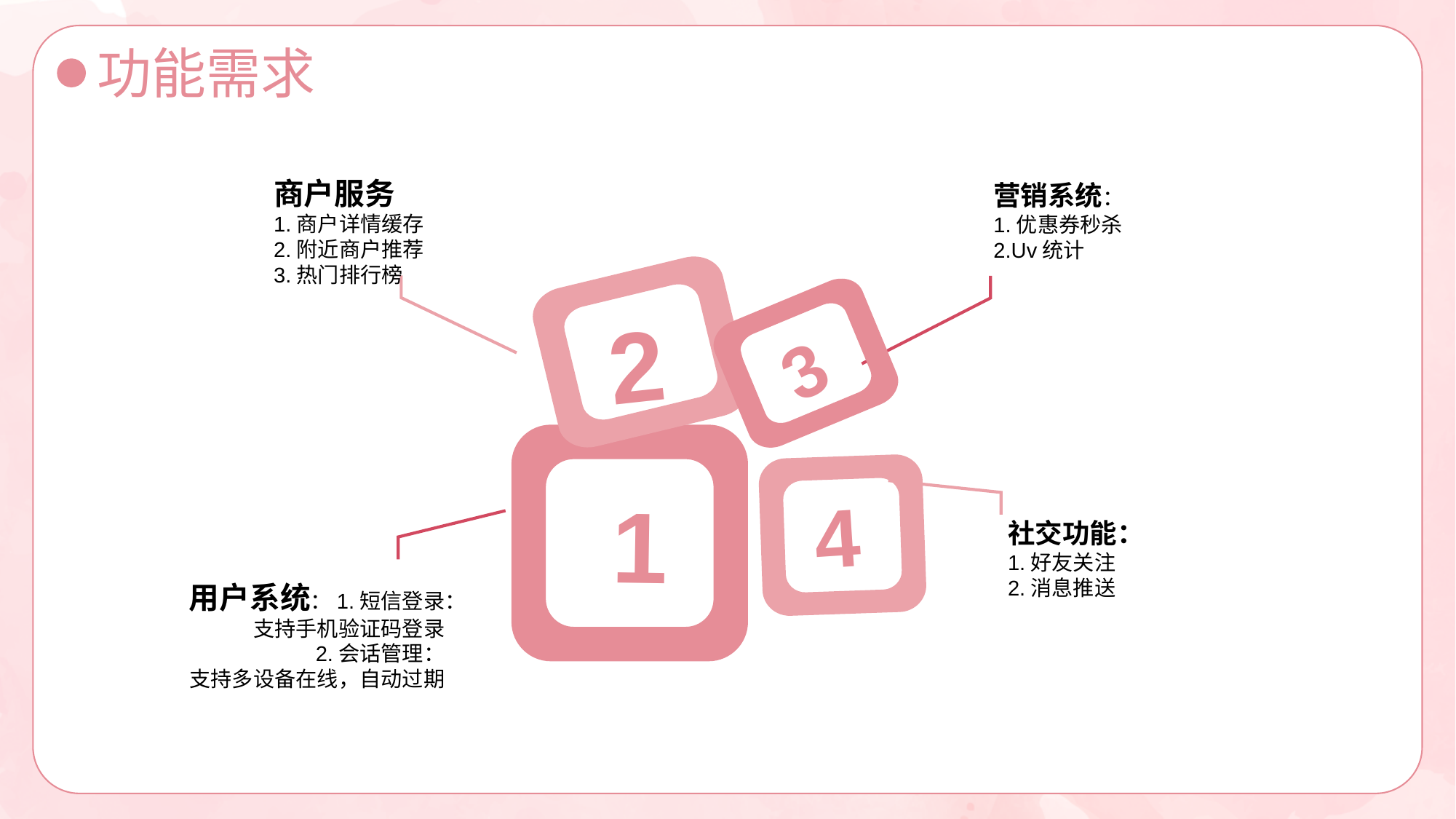

功能需求

商户服务
1.商户详情缓存
2.附近商户推荐
3.热门排行榜
营销系统：
1.优惠券秒杀
2.Uv统计

2

3

1

4

社交功能：
1.好友关注
2.消息推送
用户系统：1.短信登录：支持手机验证码登录
2.会话管理：
支持多设备在线，自动过期